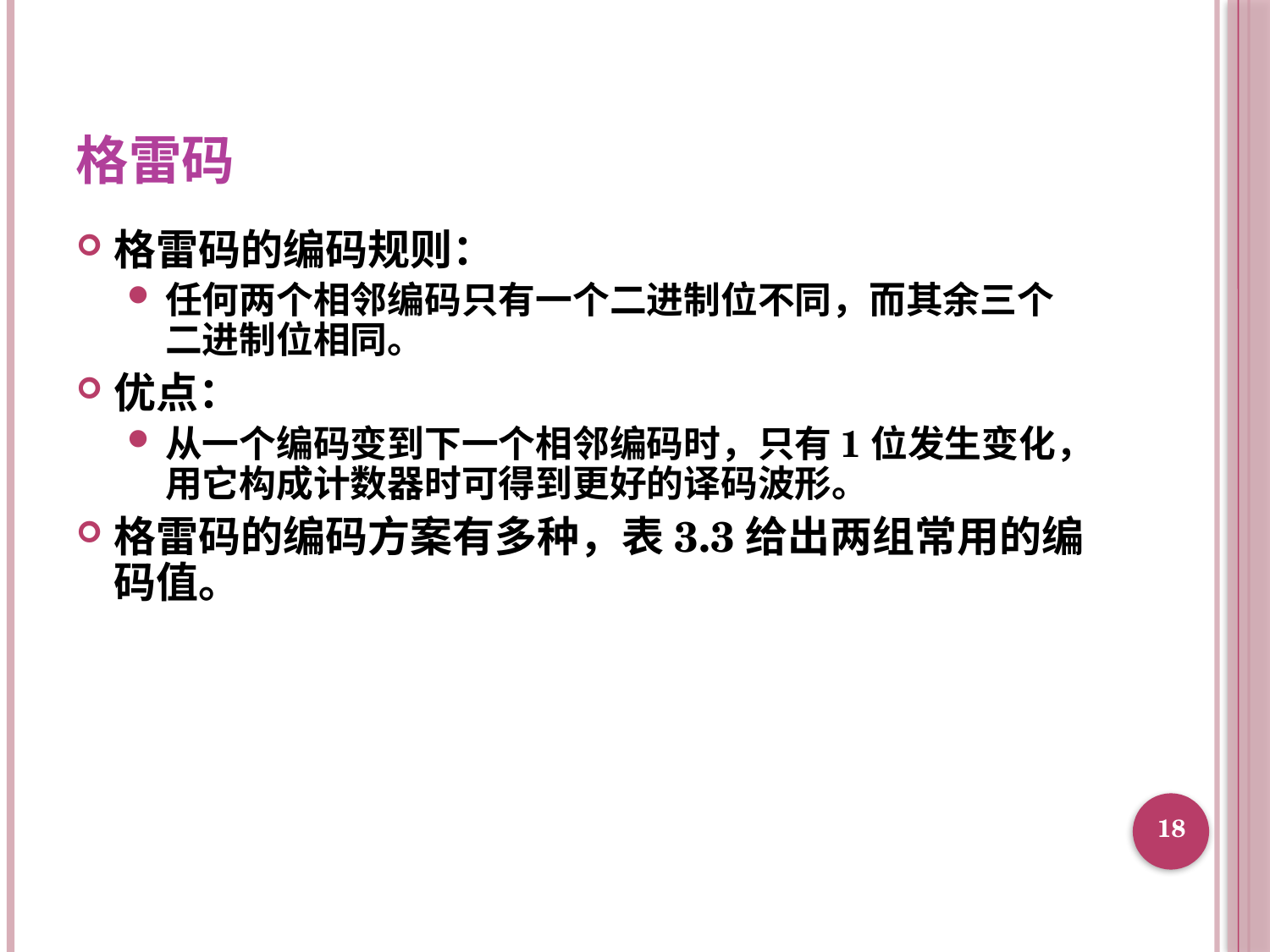

# 格雷码
格雷码的编码规则：
任何两个相邻编码只有一个二进制位不同，而其余三个二进制位相同。
优点：
从一个编码变到下一个相邻编码时，只有1位发生变化，用它构成计数器时可得到更好的译码波形。
格雷码的编码方案有多种，表3.3给出两组常用的编码值。

18